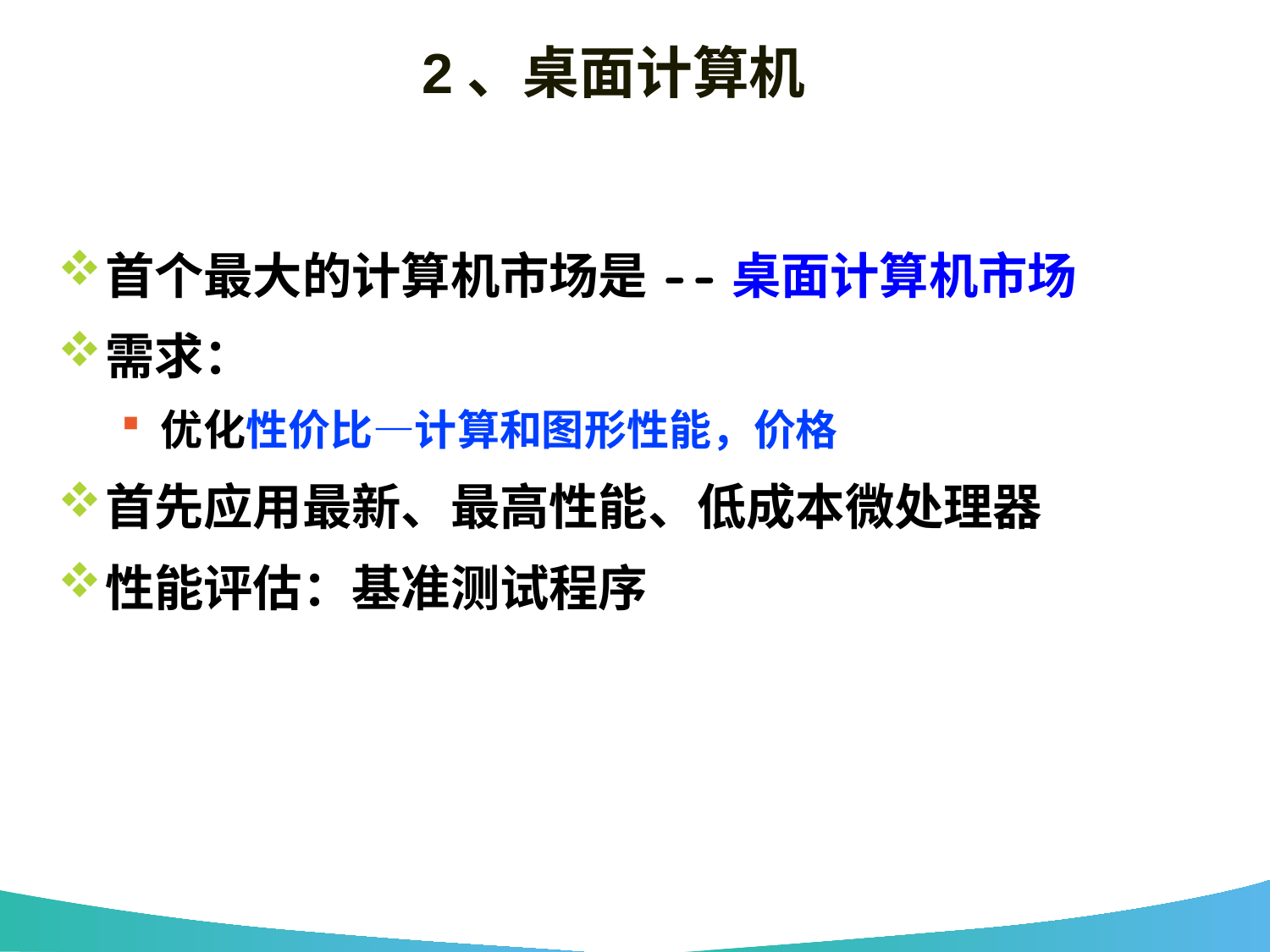

# 2、桌面计算机
首个最大的计算机市场是--桌面计算机市场
需求：
优化性价比—计算和图形性能，价格
首先应用最新、最高性能、低成本微处理器
性能评估：基准测试程序

49